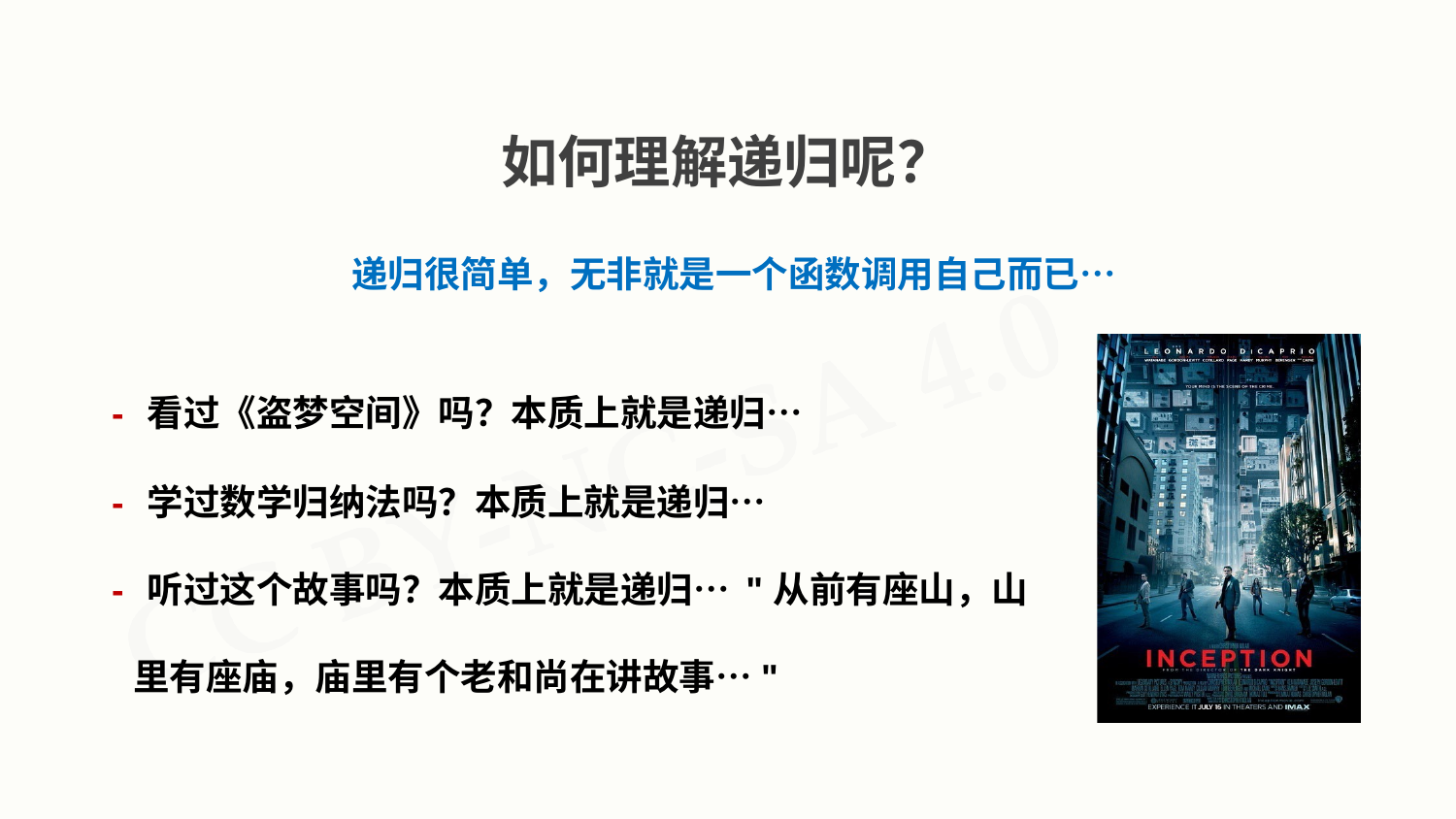

# 如何理解递归呢？
递归很简单，无非就是一个函数调用自己而已…

- 看过《盗梦空间》吗？本质上就是递归…

- 学过数学归纳法吗？本质上就是递归…
- 听过这个故事吗？本质上就是递归… "从前有座山，山里有座庙，庙里有个老和尚在讲故事…"